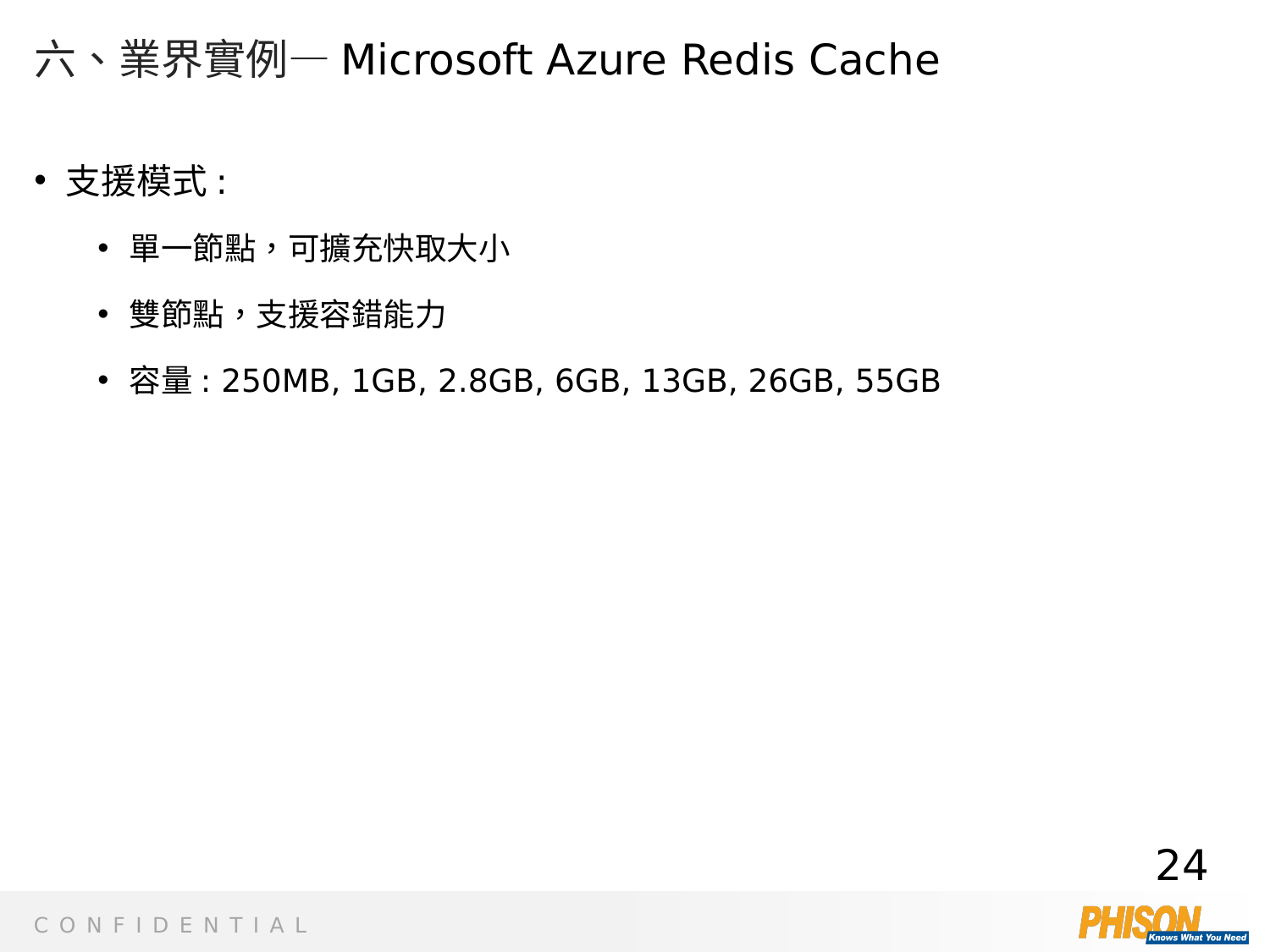

# 六、業界實例—Microsoft Azure Redis Cache
支援模式:
單一節點，可擴充快取大小
雙節點，支援容錯能力
容量: 250MB, 1GB, 2.8GB, 6GB, 13GB, 26GB, 55GB

24